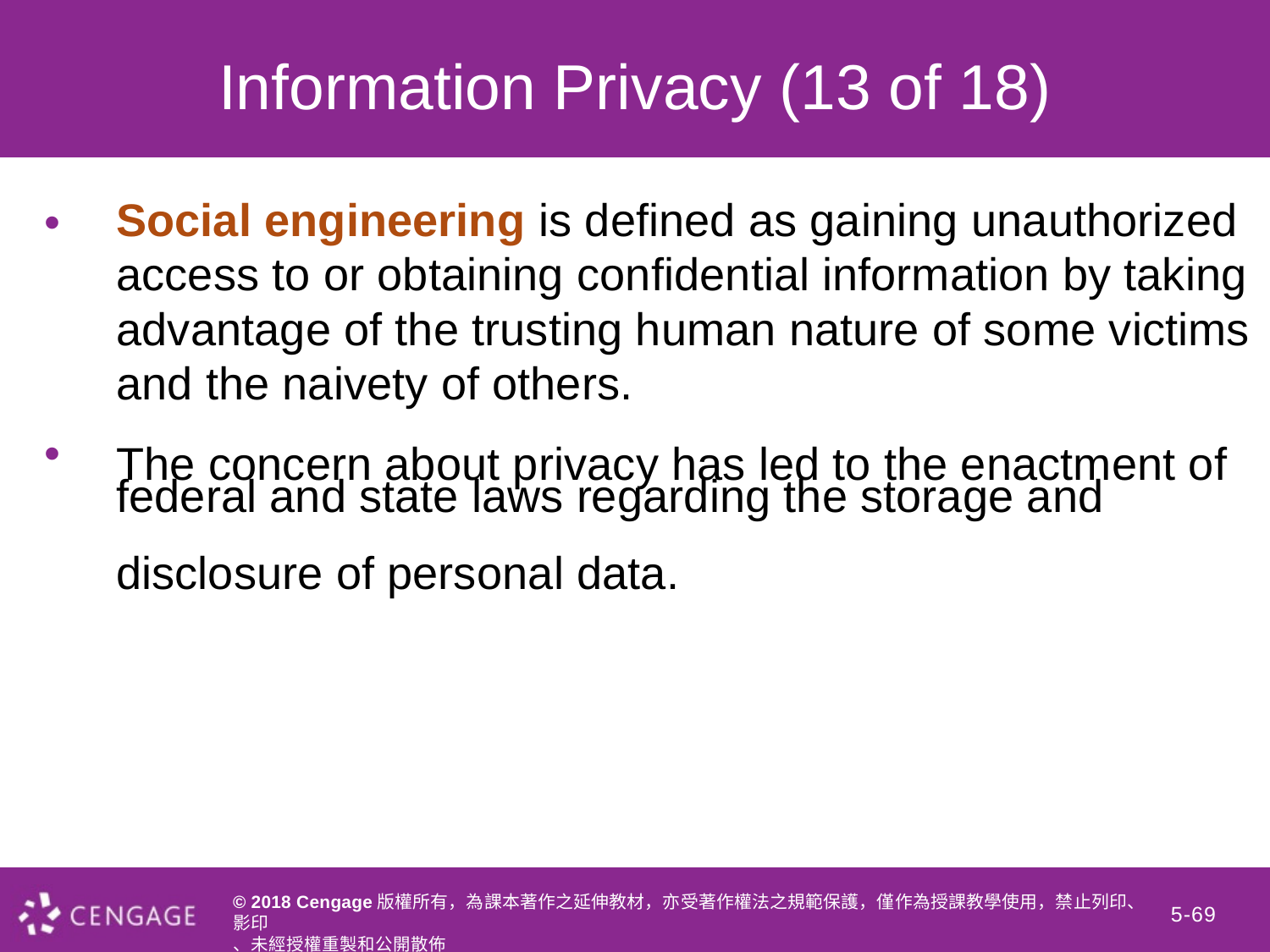

Information Privacy (13 of 18)
•
Social engineering is defined as gaining unauthorized access to or obtaining confidential information by taking advantage of the trusting human nature of some victims and the naivety of others.
The concern about privacy has led to the enactment of
federal and state laws regarding the storage and
disclosure of personal data.
•

© 2018 Cengage版權所有，為課本著作之延伸教材，亦受著作權法之規範保護，僅作為授課教學使用，禁止列印、影印
、未經授權重製和公開散佈
5-69